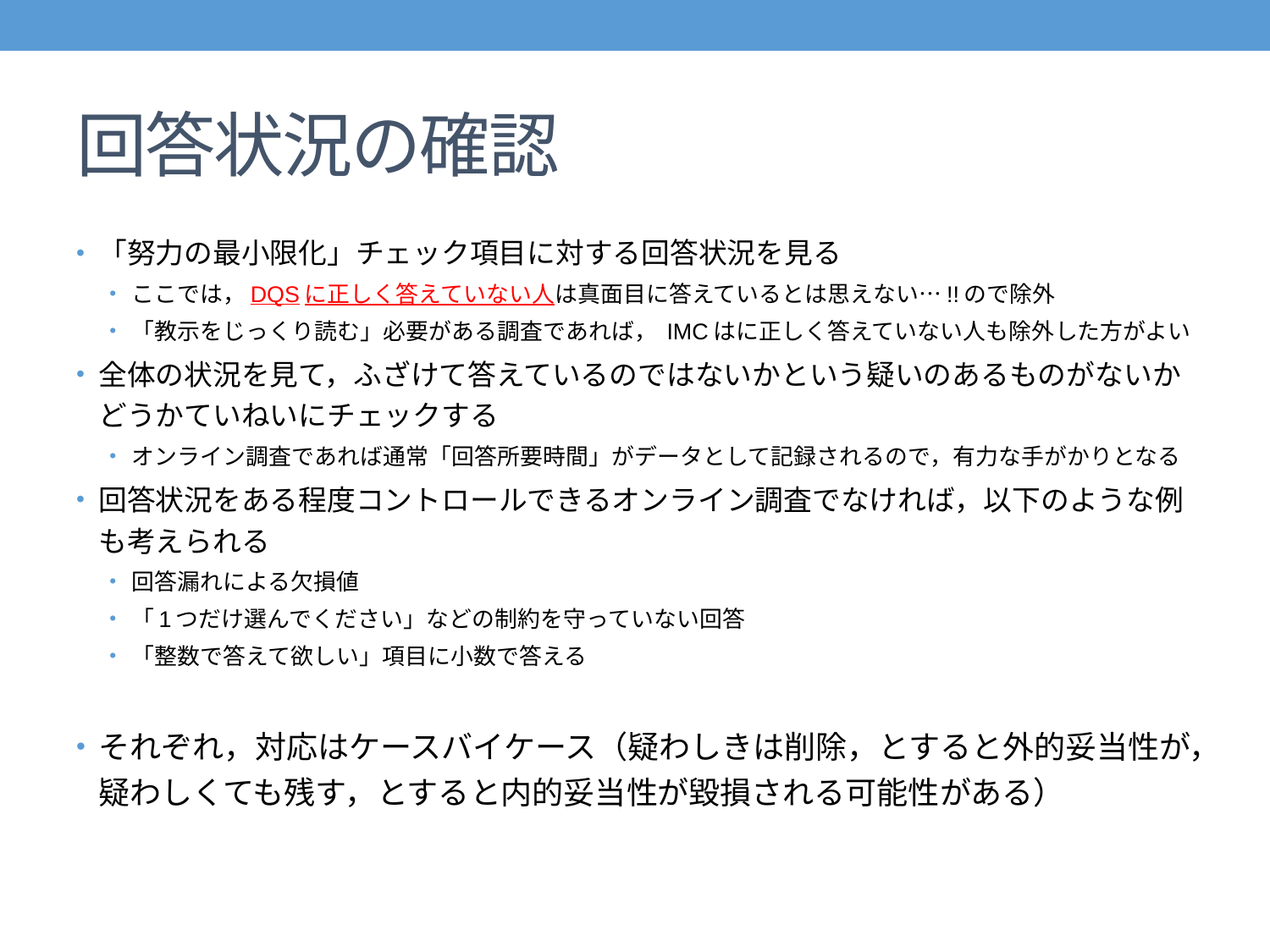

# 回答状況の確認
「努力の最小限化」チェック項目に対する回答状況を見る
ここでは，DQSに正しく答えていない人は真面目に答えているとは思えない…!!ので除外
「教示をじっくり読む」必要がある調査であれば， IMCはに正しく答えていない人も除外した方がよい
全体の状況を見て，ふざけて答えているのではないかという疑いのあるものがないかどうかていねいにチェックする
オンライン調査であれば通常「回答所要時間」がデータとして記録されるので，有力な手がかりとなる
回答状況をある程度コントロールできるオンライン調査でなければ，以下のような例も考えられる
回答漏れによる欠損値
「1つだけ選んでください」などの制約を守っていない回答
「整数で答えて欲しい」項目に小数で答える

それぞれ，対応はケースバイケース（疑わしきは削除，とすると外的妥当性が，疑わしくても残す，とすると内的妥当性が毀損される可能性がある）